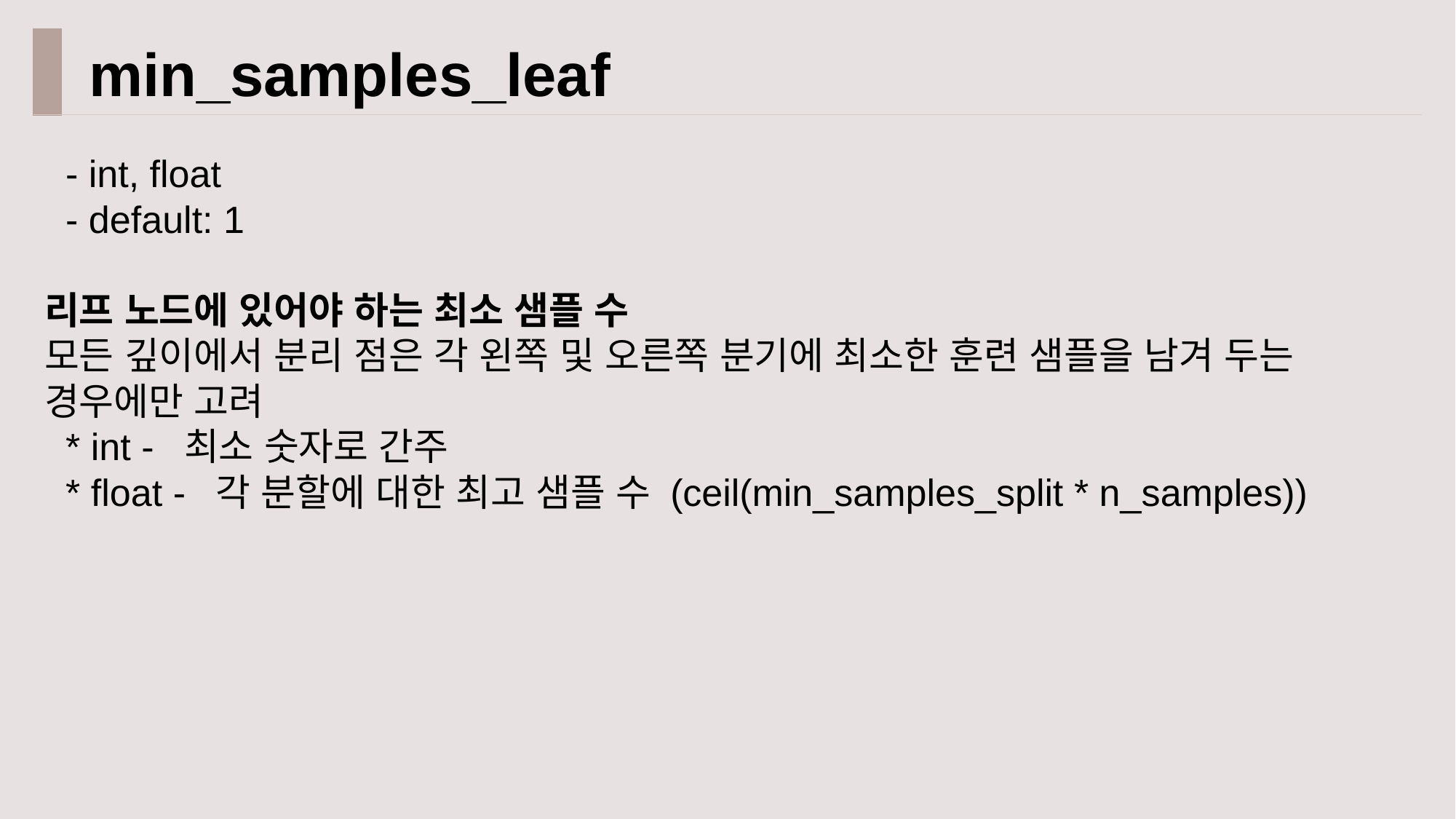

min_samples_leaf
  - int, float
  - default: 1

리프 노드에 있어야 하는 최소 샘플 수
모든 깊이에서 분리 점은 각 왼쪽 및 오른쪽 분기에 최소한 훈련 샘플을 남겨 두는 경우에만 고려
  * int -  최소 숫자로 간주
  * float -  각 분할에 대한 최고 샘플 수 (ceil(min_samples_split * n_samples))